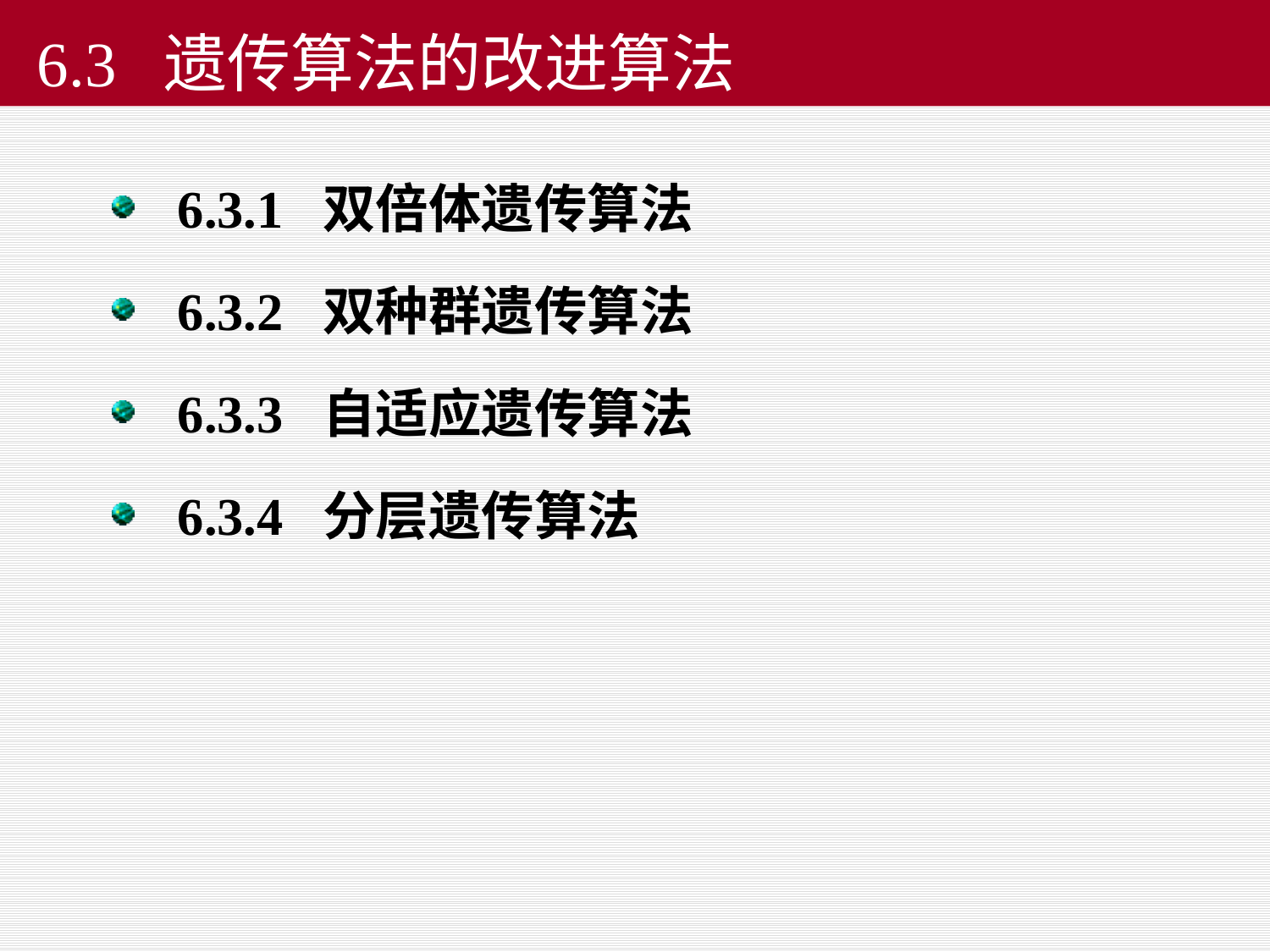

# 6.3  遗传算法的改进算法
6.3.1  双倍体遗传算法
6.3.2  双种群遗传算法
6.3.3  自适应遗传算法
6.3.4  分层遗传算法
103